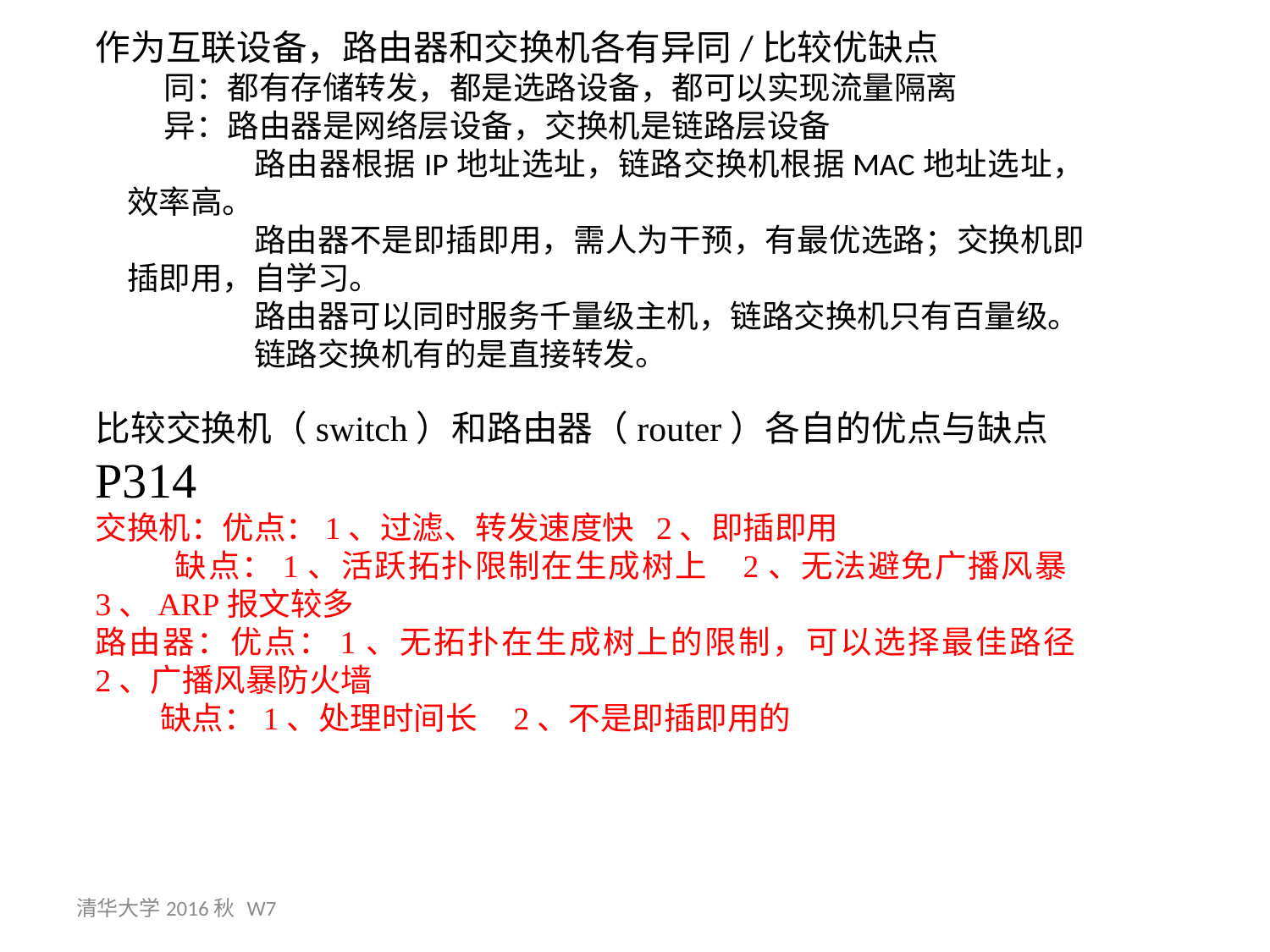

作为互联设备，路由器和交换机各有异同/比较优缺点
同：都有存储转发，都是选路设备，都可以实现流量隔离
异：路由器是网络层设备，交换机是链路层设备
	路由器根据IP地址选址，链路交换机根据MAC地址选址，效率高。
	路由器不是即插即用，需人为干预，有最优选路；交换机即插即用，自学习。
	路由器可以同时服务千量级主机，链路交换机只有百量级。
	链路交换机有的是直接转发。
比较交换机（switch）和路由器（router）各自的优点与缺点
P314
交换机：优点：1、过滤、转发速度快  2、即插即用
        缺点：1、活跃拓扑限制在生成树上   2、无法避免广播风暴   3、ARP报文较多
路由器：优点：1、无拓扑在生成树上的限制，可以选择最佳路径  2、广播风暴防火墙
        缺点：1、处理时间长    2、不是即插即用的
清华大学2016秋 W7
93